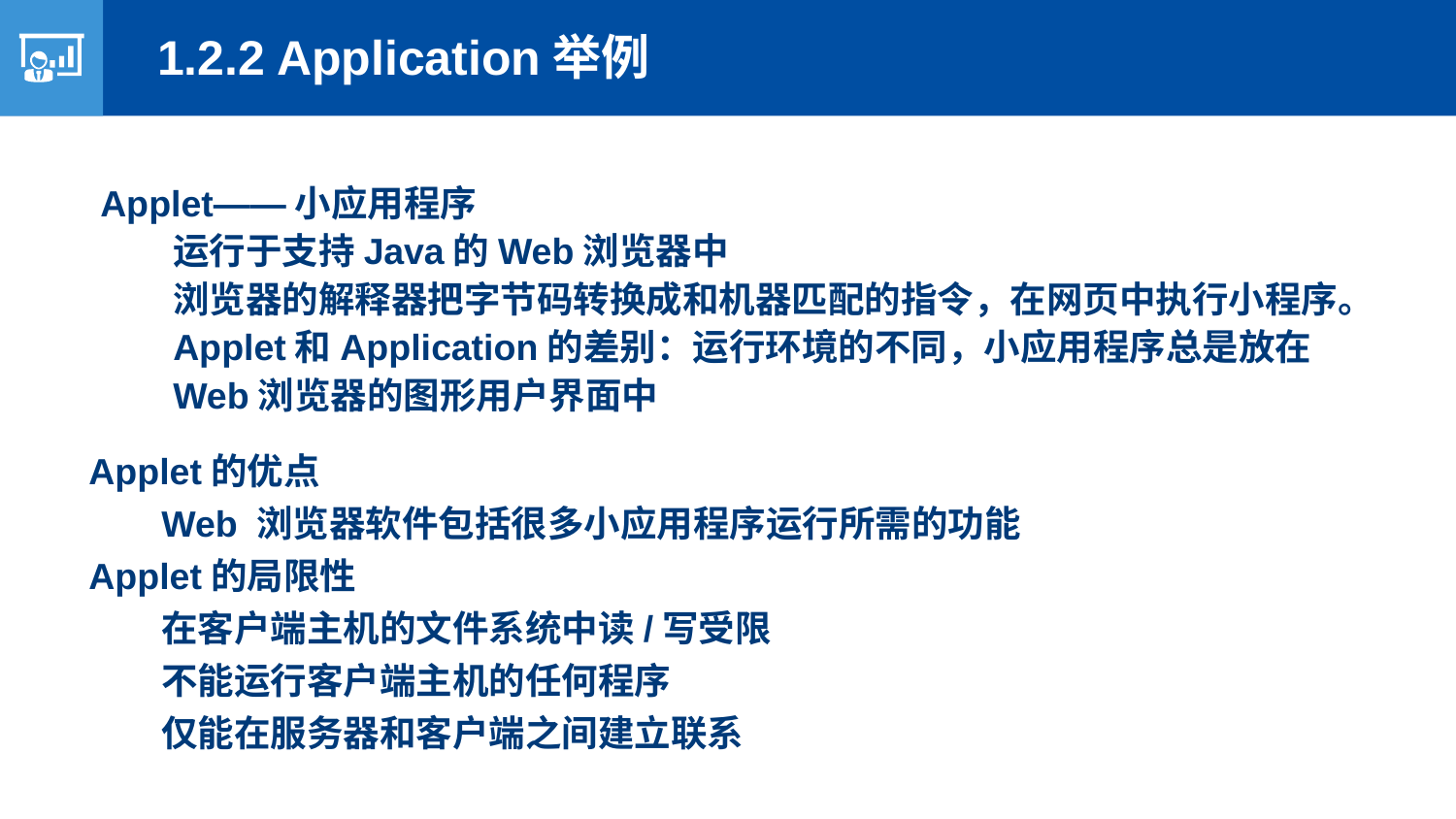

1.2.2 Application举例
Applet——小应用程序
运行于支持Java的Web浏览器中
浏览器的解释器把字节码转换成和机器匹配的指令，在网页中执行小程序。
Applet和Application的差别：运行环境的不同，小应用程序总是放在Web浏览器的图形用户界面中
Applet的优点
Web 浏览器软件包括很多小应用程序运行所需的功能
Applet的局限性
在客户端主机的文件系统中读/写受限
不能运行客户端主机的任何程序
仅能在服务器和客户端之间建立联系